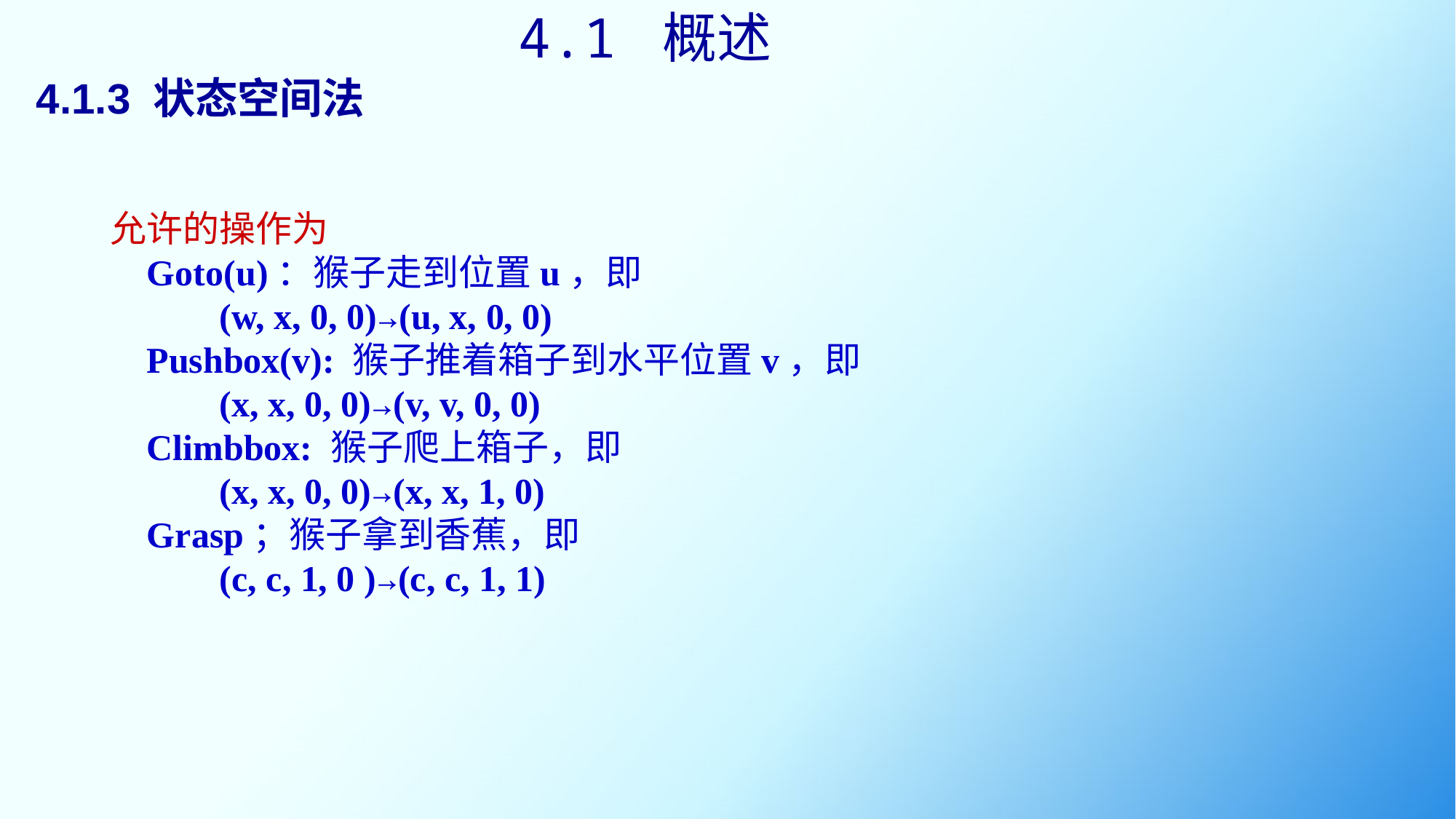

4.1 概述
# 4.1.3 状态空间法
允许的操作为
    Goto(u)：猴子走到位置u，即
	(w, x, 0, 0)→(u, x, 0, 0)
    Pushbox(v): 猴子推着箱子到水平位置v，即
	(x, x, 0, 0)→(v, v, 0, 0)
    Climbbox: 猴子爬上箱子，即
	(x, x, 0, 0)→(x, x, 1, 0)
    Grasp；猴子拿到香蕉，即
	(c, c, 1, 0 )→(c, c, 1, 1)